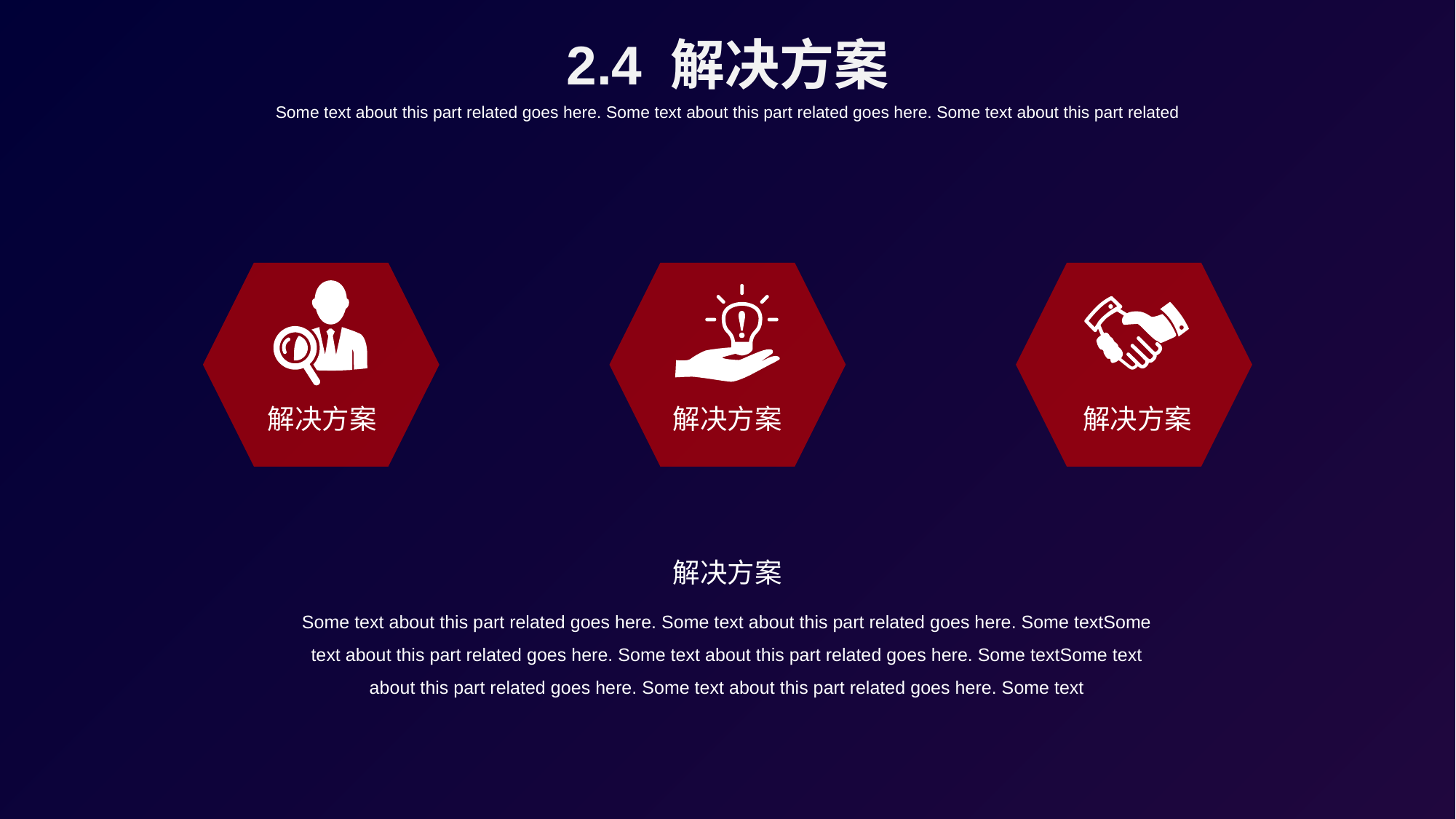

2.4 解决方案
Some text about this part related goes here. Some text about this part related goes here. Some text about this part related

解决方案
解决方案
解决方案
解决方案
Some text about this part related goes here. Some text about this part related goes here. Some textSome text about this part related goes here. Some text about this part related goes here. Some textSome text about this part related goes here. Some text about this part related goes here. Some text